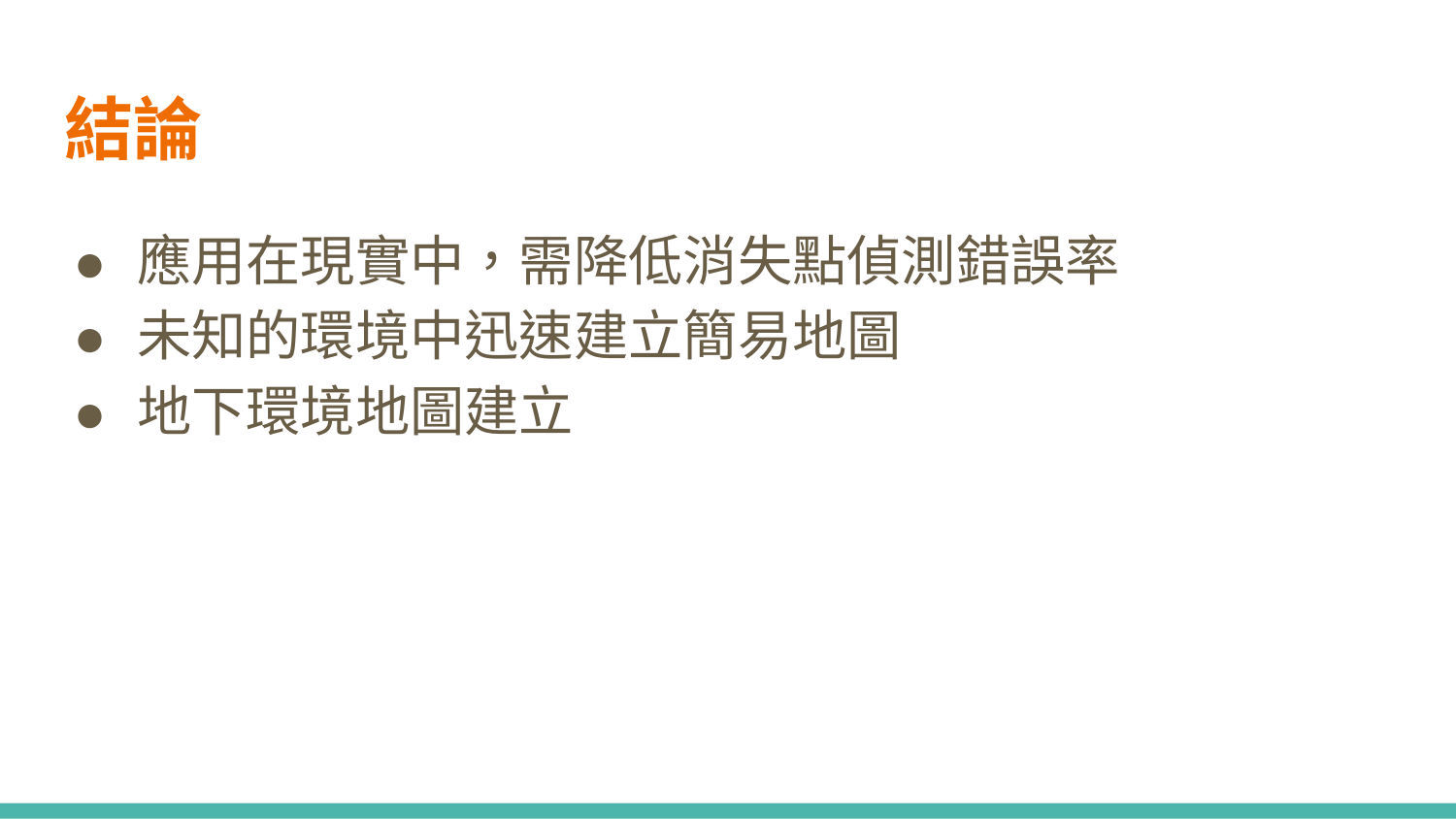

# 結論
應用在現實中，需降低消失點偵測錯誤率
未知的環境中迅速建立簡易地圖
地下環境地圖建立